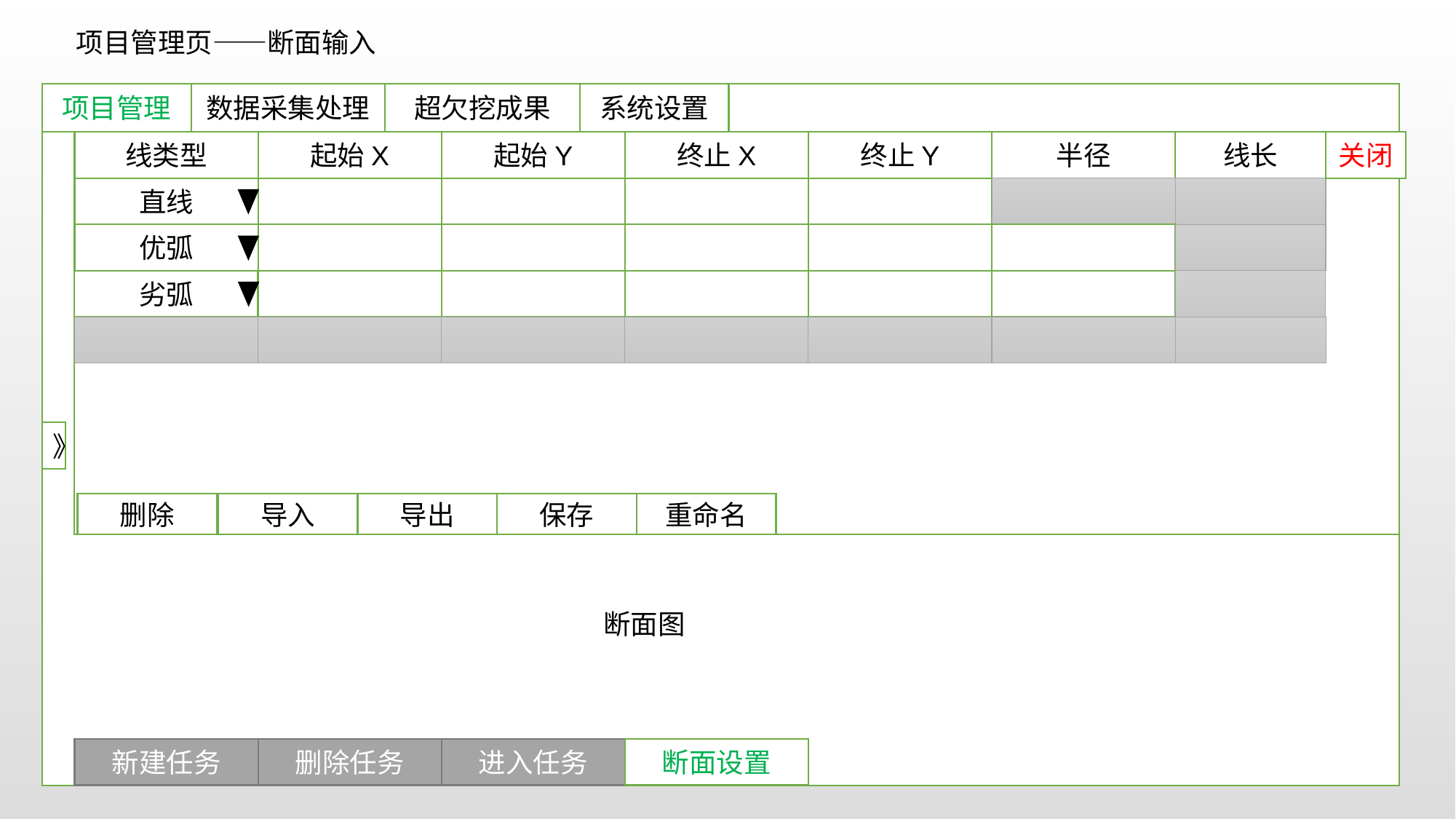

项目管理页——断面输入

项目管理
数据采集处理
超欠挖成果
系统设置
线类型
起始X
起始Y
终止X
终止Y
半径
线长
关闭

直线
项目1
任务1

中线1

默认1
0808 12:00

优弧
项目1
任务2

中线1

默认1

0808 12:00

劣弧
项目1
任务3

中线1

默认1

0808 12:00

》
删除
导入
导出
保存
重命名
断面图
新建任务
删除任务
进入任务
断面设置